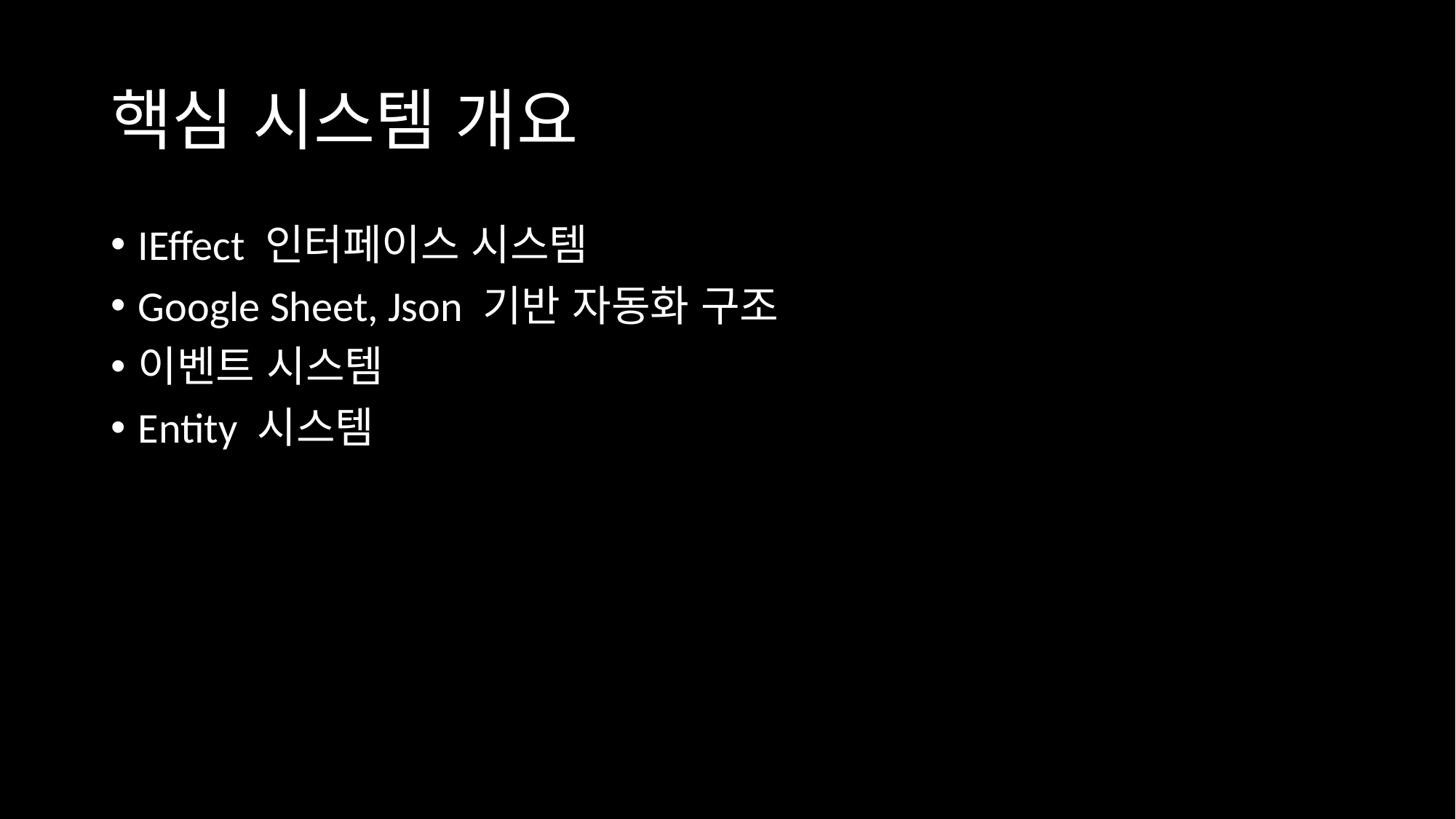

# 핵심 시스템 개요
IEffect 인터페이스 시스템
Google Sheet, Json 기반 자동화 구조
이벤트 시스템
Entity 시스템